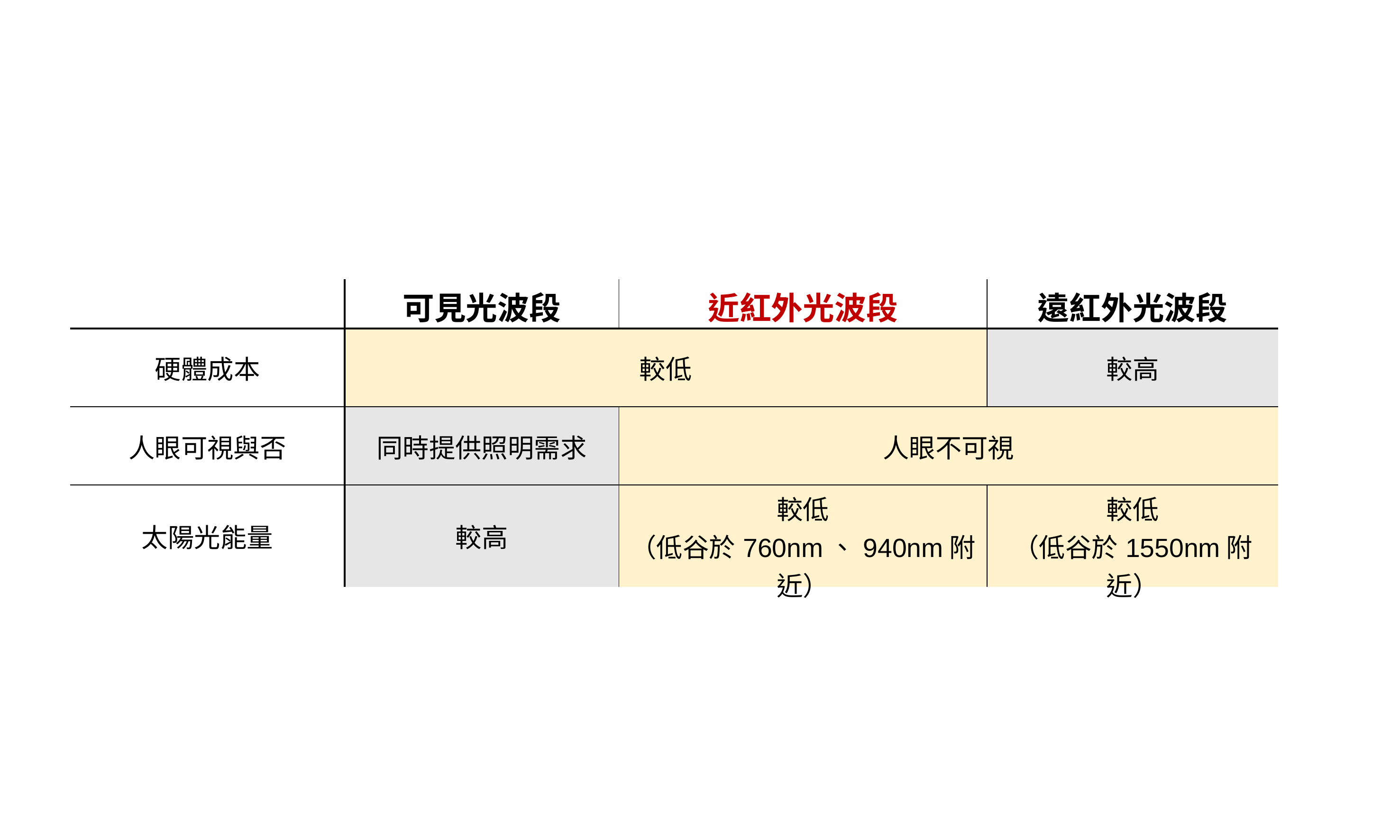

|  | 可見光波段 | 近紅外光波段 | 遠紅外光波段 |
| --- | --- | --- | --- |
| 硬體成本 | 較低 |  | 較高 |
| 人眼可視與否 | 同時提供照明需求 | 人眼不可視 |  |
| 太陽光能量 | 較高 | 較低 （低谷於760nm、940nm附近） | 較低 （低谷於1550nm附近） |
硬體傳送與接收訊號

目標物發送訊號
主動
被動

量測者接收訊號
傳送
技術種類（2.2章）
WiFi
RFID
藍芽
紅外線
相機
光定位 (2.4章)